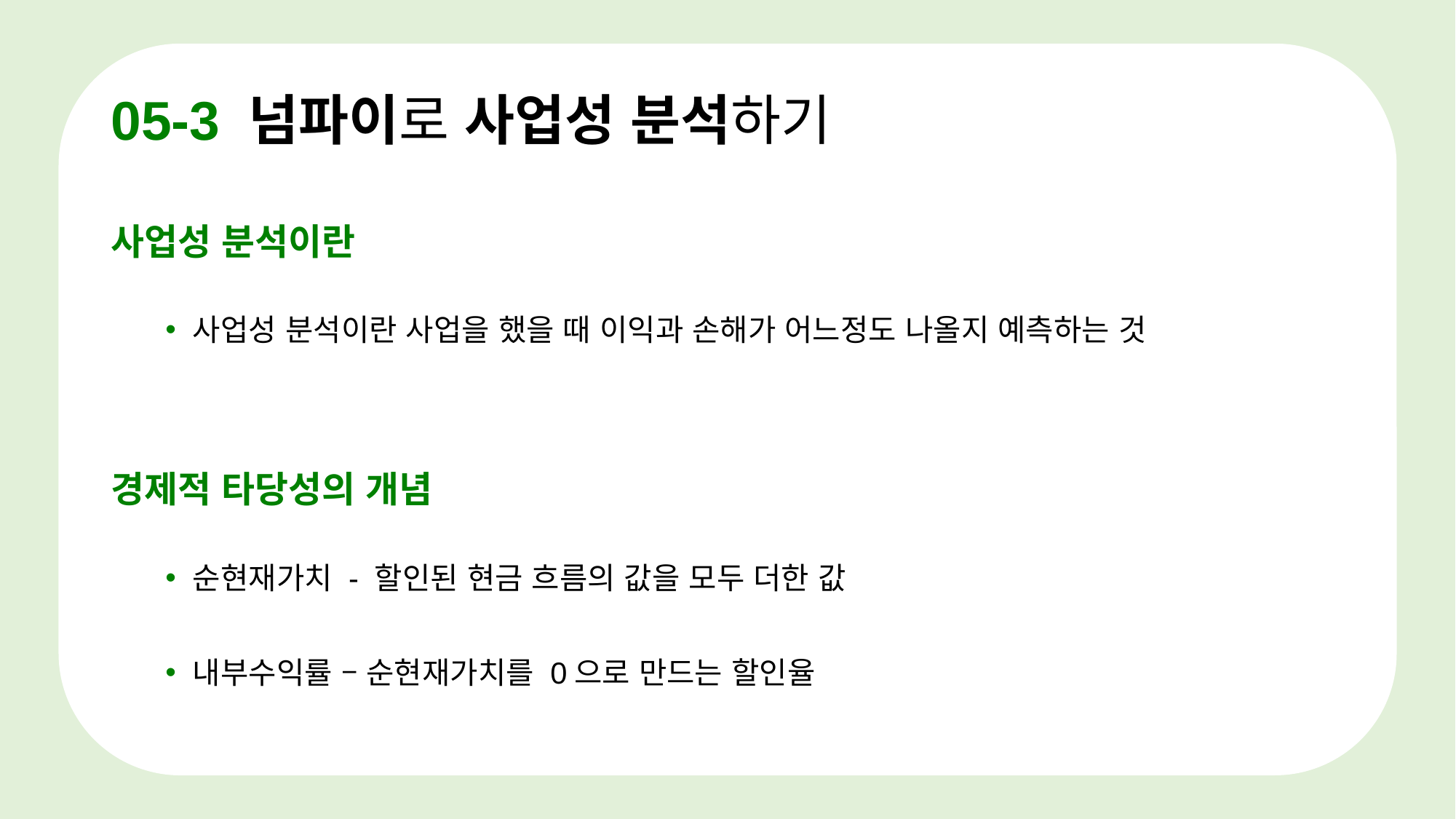

# 05-3 넘파이로 사업성 분석하기
사업성 분석이란

사업성 분석이란 사업을 했을 때 이익과 손해가 어느정도 나올지 예측하는 것

경제적 타당성의 개념

순현재가치 - 할인된 현금 흐름의 값을 모두 더한 값

내부수익률 – 순현재가치를 0으로 만드는 할인율